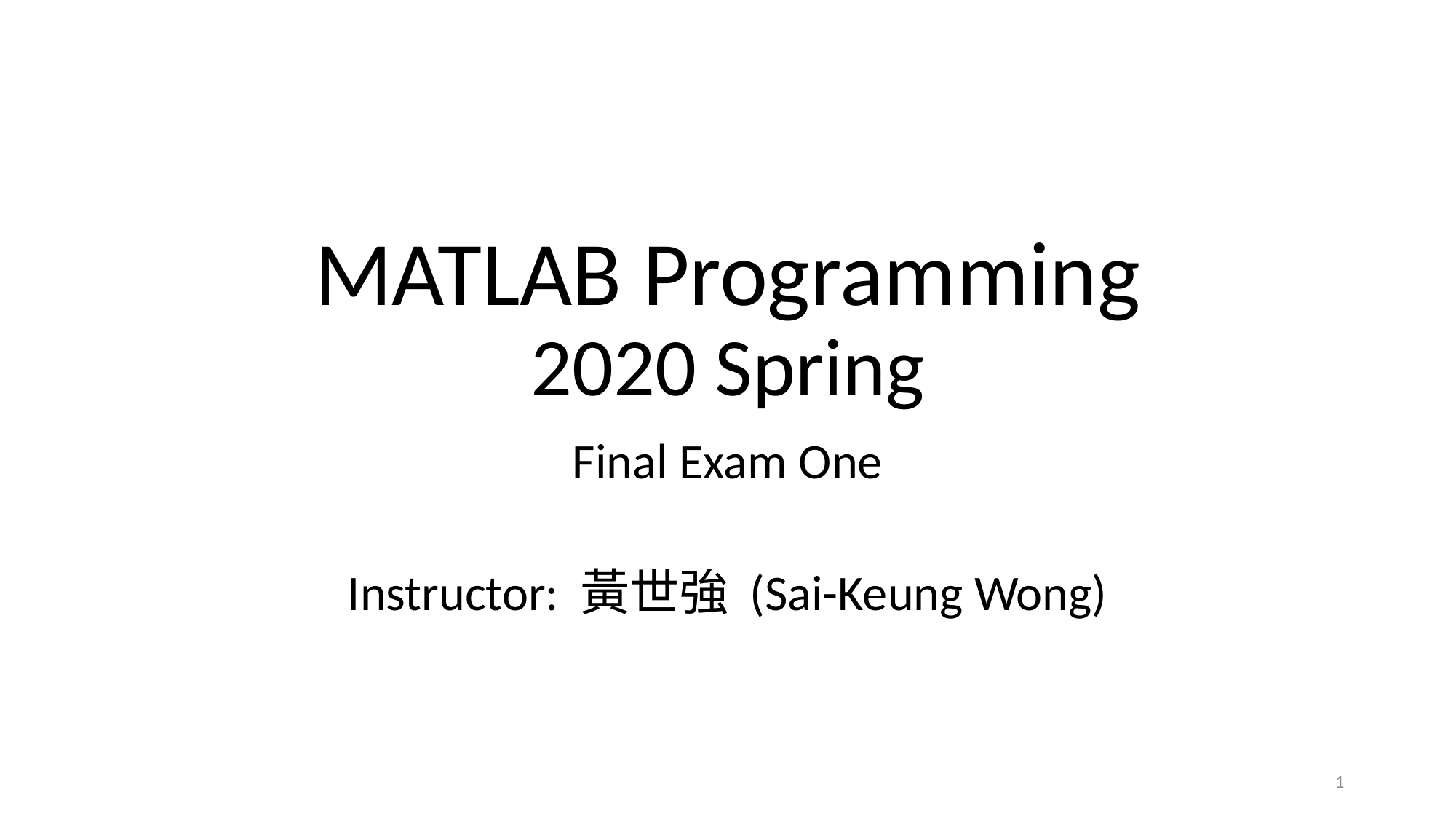

# MATLAB Programming 2020 Spring
Final Exam One

Instructor: 黃世強 (Sai-Keung Wong)
1